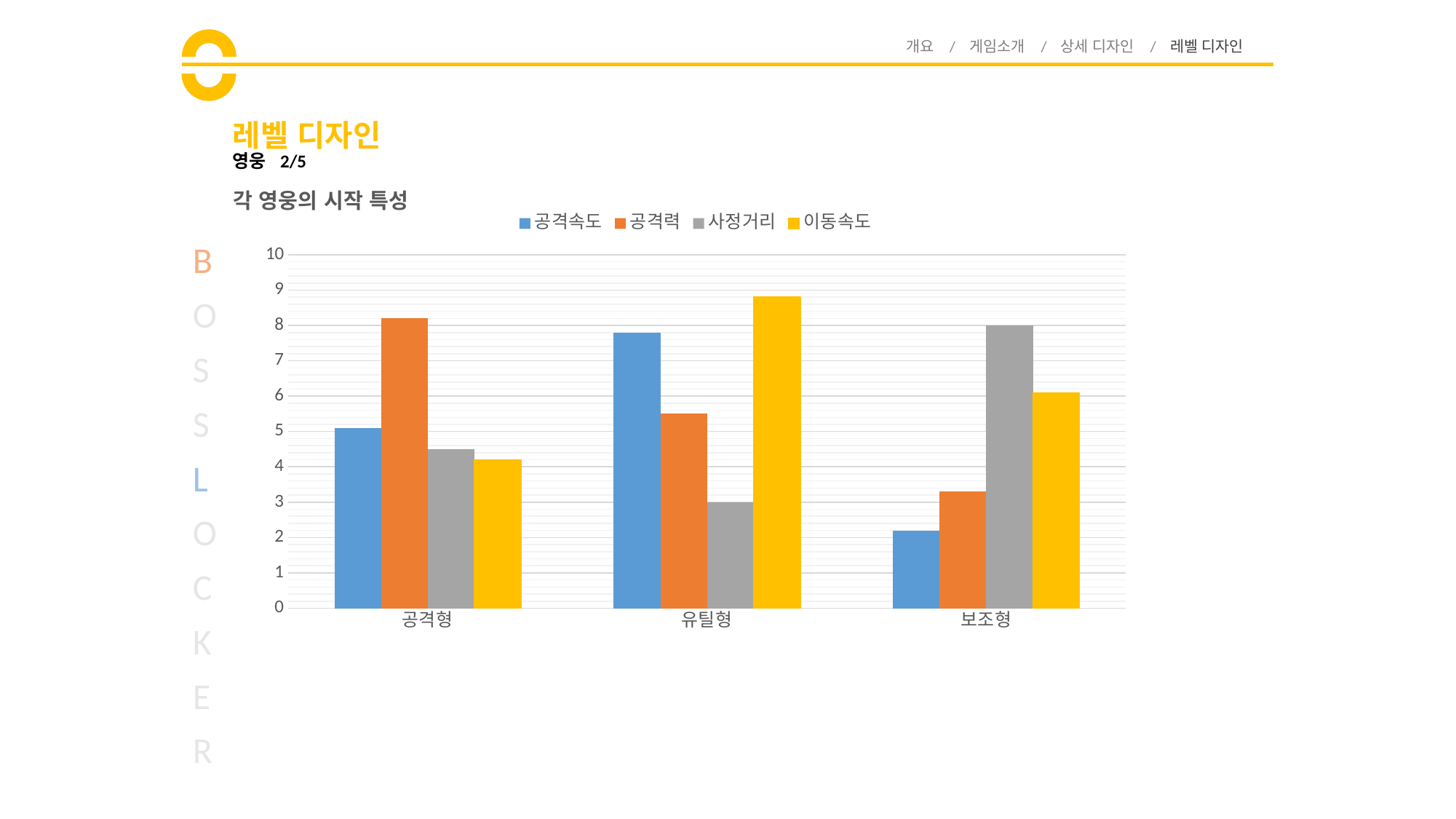

개요   /   게임소개   /   상세 디자인   /   레벨 디자인

# 레벨 디자인
영웅  2/5
각 영웅의 시작 특성

### Chart

| Category | 공격속도 | 공격력 | 사정거리 | 이동속도 |
|---|---|---|---|---|
| 공격형 | 5.1 | 8.2 | 4.5 | 4.2 |
| 유틸형 | 7.8 | 5.5 | 3.0 | 8.8 |
| 보조형 | 2.2 | 3.3 | 8.0 | 6.1 |
B
O
S
S
L
O
C
K
E
R